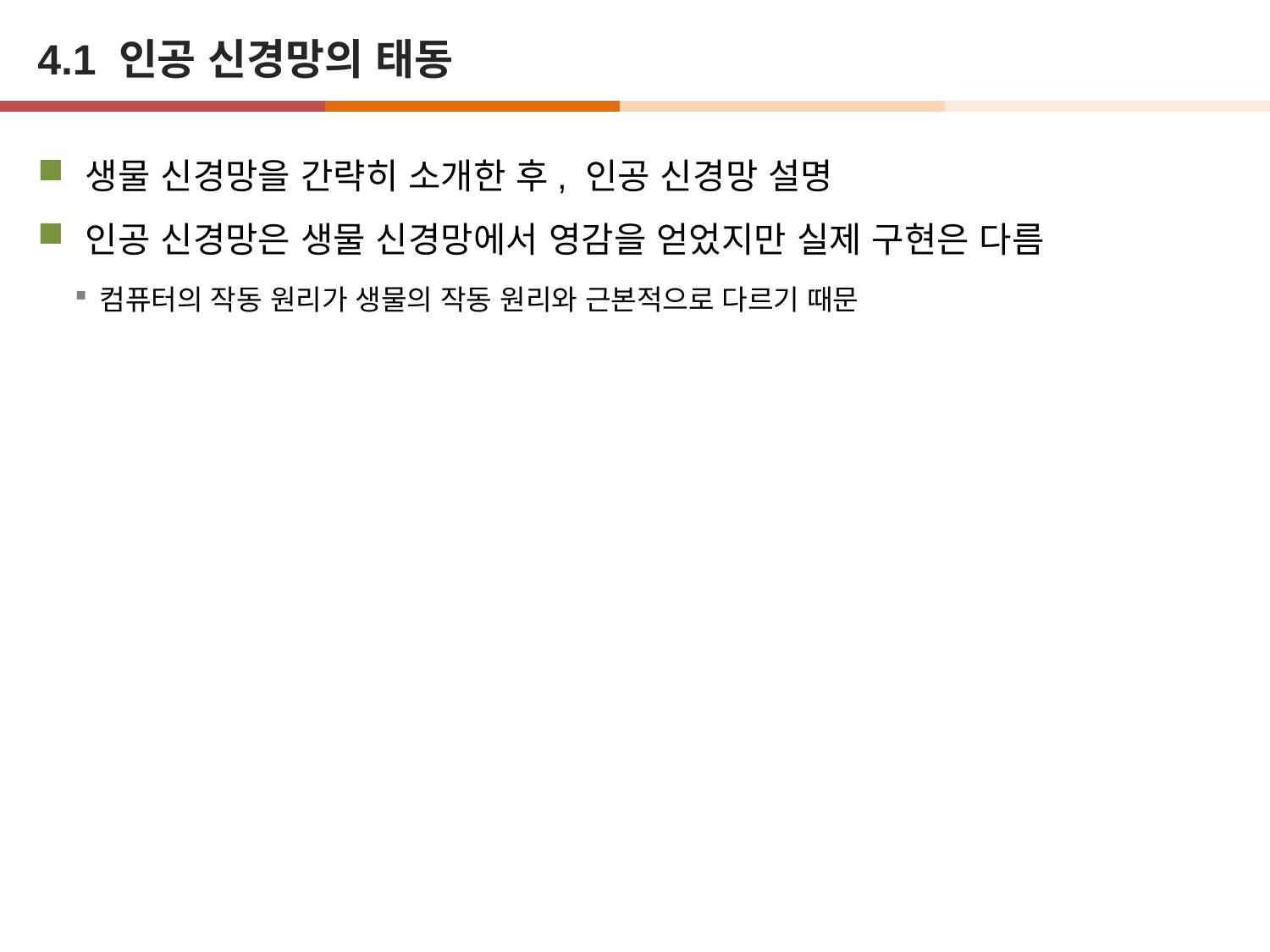

# 4.1 인공 신경망의 태동
생물 신경망을 간략히 소개한 후, 인공 신경망 설명
인공 신경망은 생물 신경망에서 영감을 얻었지만 실제 구현은 다름
컴퓨터의 작동 원리가 생물의 작동 원리와 근본적으로 다르기 때문